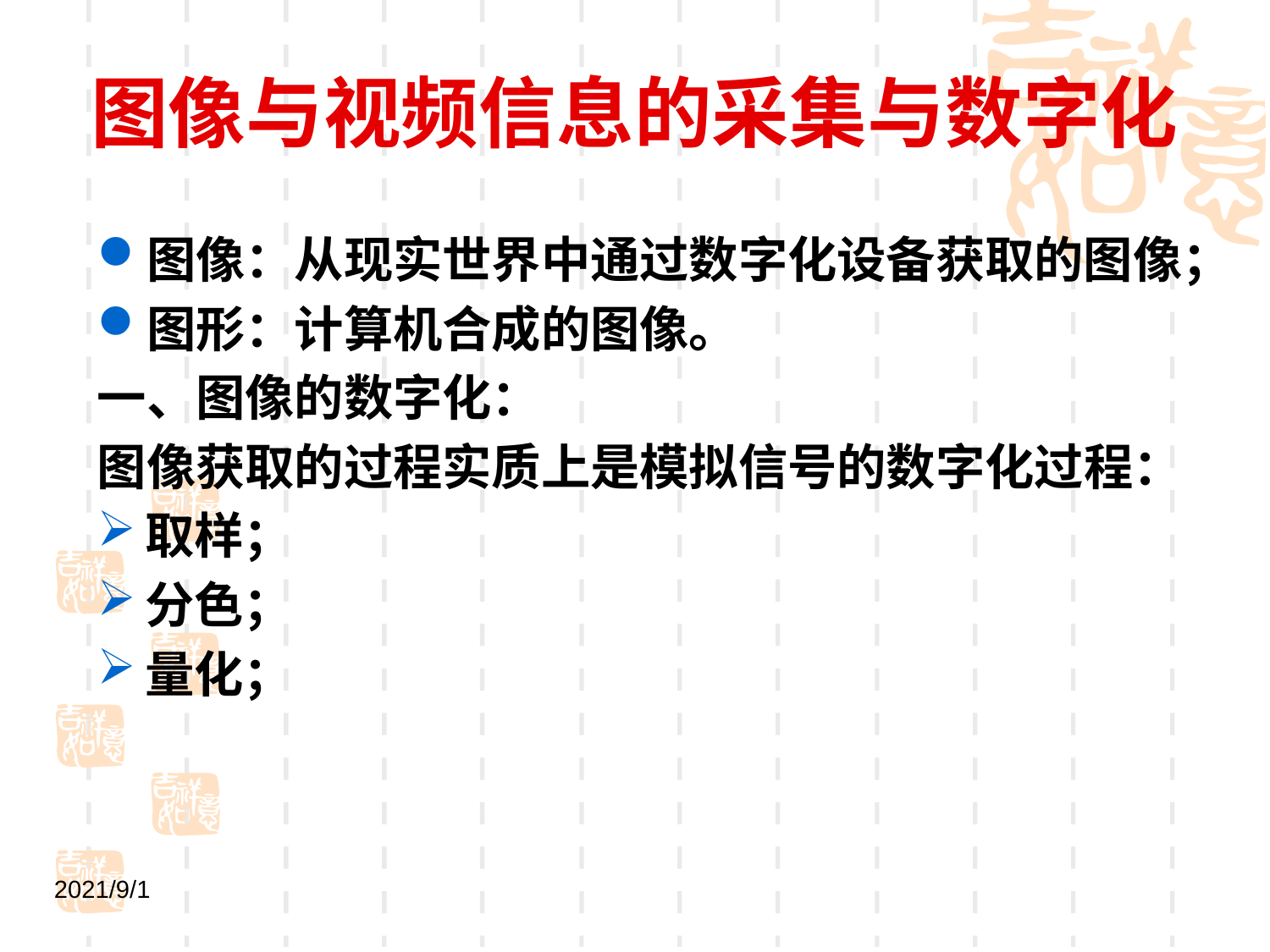

# 图像与视频信息的采集与数字化
图像：从现实世界中通过数字化设备获取的图像；
图形：计算机合成的图像。
一、图像的数字化：
图像获取的过程实质上是模拟信号的数字化过程：
取样；
分色；
量化；
2021/9/1